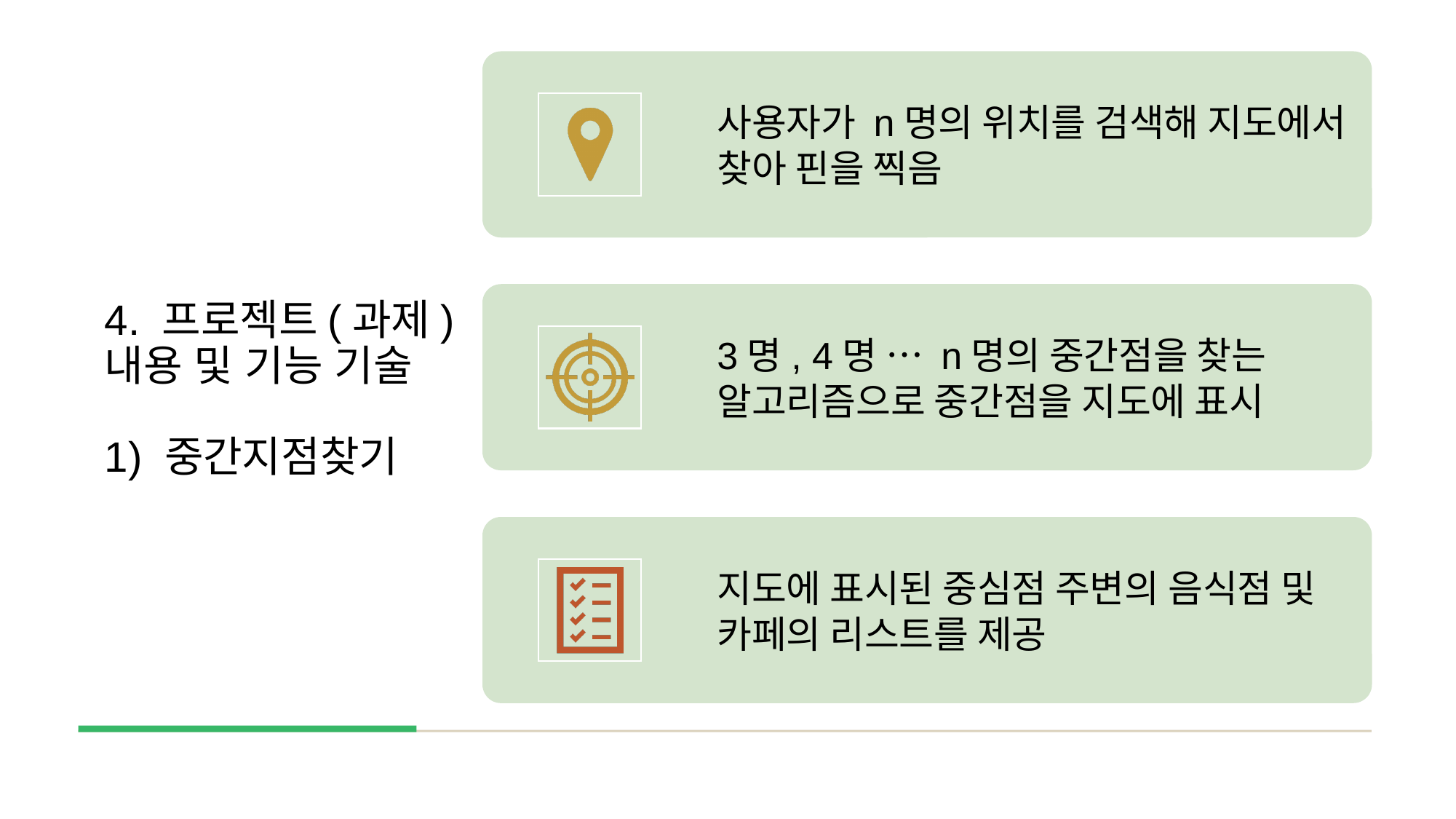

사용자가 n명의 위치를 검색해 지도에서 찾아 핀을 찍음
3명, 4명 … n명의 중간점을 찾는 알고리즘으로 중간점을 지도에 표시
지도에 표시된 중심점 주변의 음식점 및 카페의 리스트를 제공
# 4. 프로젝트(과제) 내용 및 기능 기술 1) 중간지점찾기